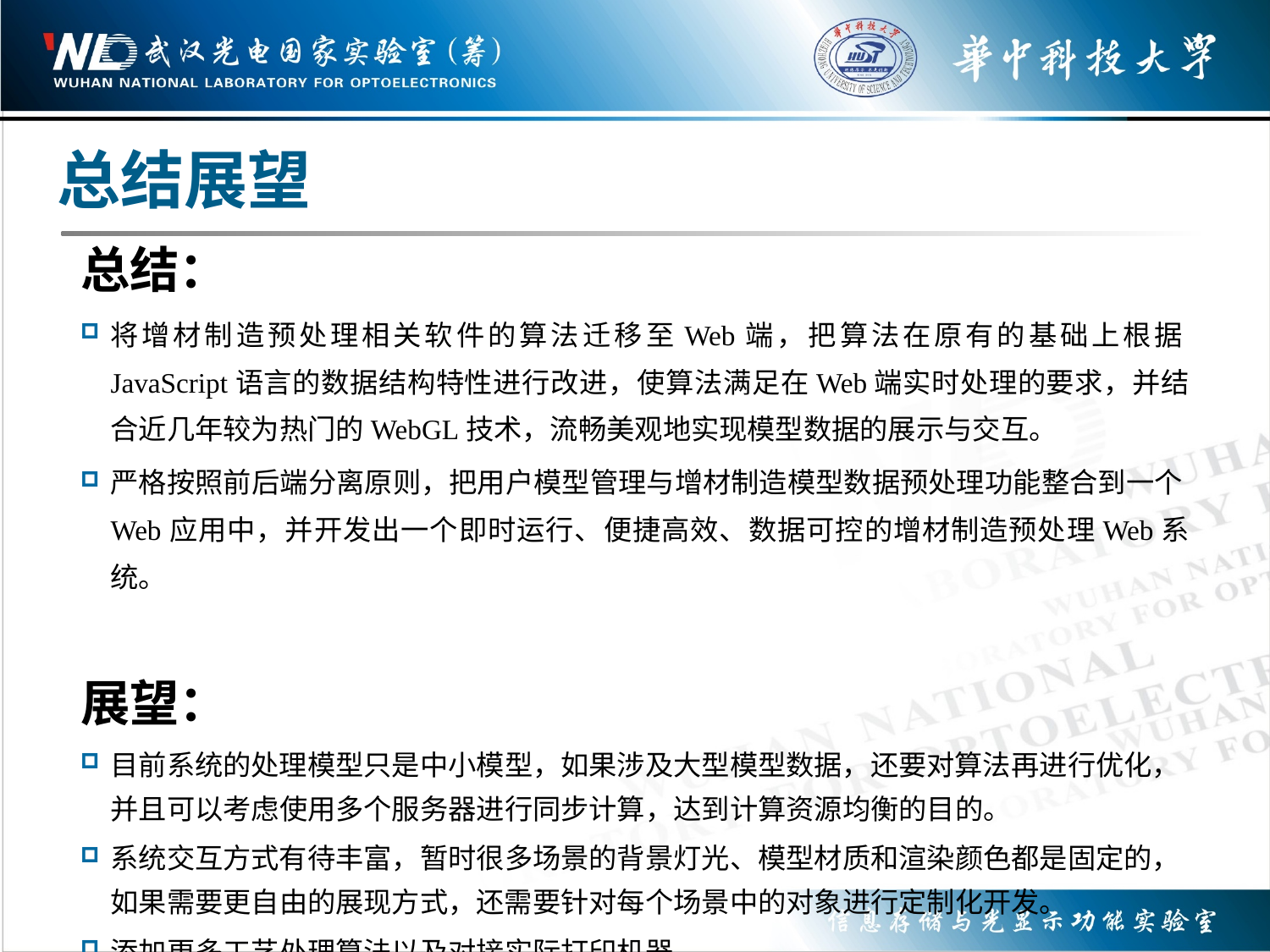

总结展望
总结：
将增材制造预处理相关软件的算法迁移至Web端，把算法在原有的基础上根据JavaScript语言的数据结构特性进行改进，使算法满足在Web端实时处理的要求，并结合近几年较为热门的WebGL技术，流畅美观地实现模型数据的展示与交互。
严格按照前后端分离原则，把用户模型管理与增材制造模型数据预处理功能整合到一个Web应用中，并开发出一个即时运行、便捷高效、数据可控的增材制造预处理Web系统。

展望：
目前系统的处理模型只是中小模型，如果涉及大型模型数据，还要对算法再进行优化，并且可以考虑使用多个服务器进行同步计算，达到计算资源均衡的目的。
系统交互方式有待丰富，暂时很多场景的背景灯光、模型材质和渲染颜色都是固定的，如果需要更自由的展现方式，还需要针对每个场景中的对象进行定制化开发。
添加更多工艺处理算法以及对接实际打印机器。